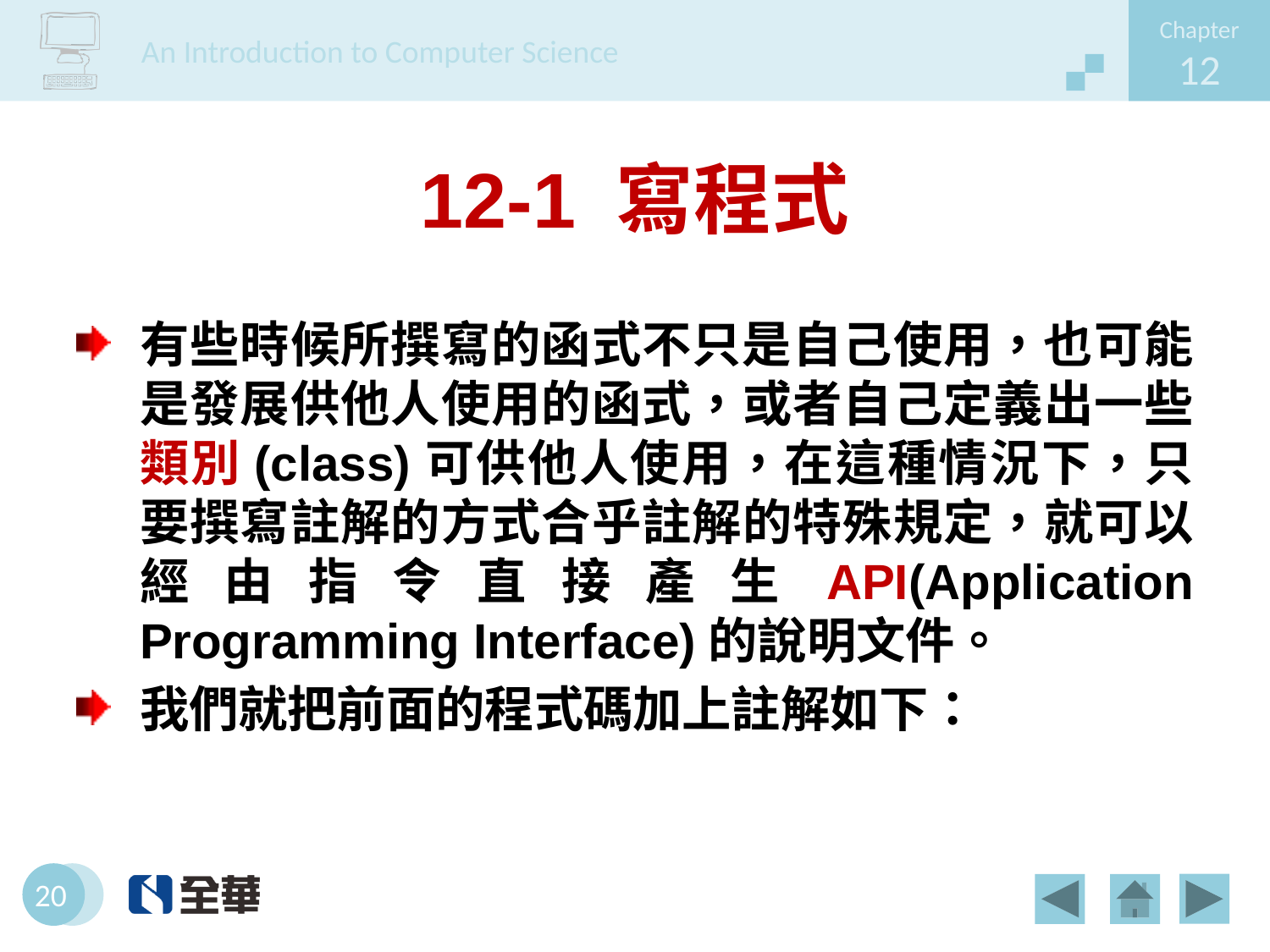

# 12-1 寫程式
有些時候所撰寫的函式不只是自己使用，也可能是發展供他人使用的函式，或者自己定義出一些類別(class)可供他人使用，在這種情況下，只要撰寫註解的方式合乎註解的特殊規定，就可以經由指令直接產生API(Application Programming Interface)的說明文件。
我們就把前面的程式碼加上註解如下：